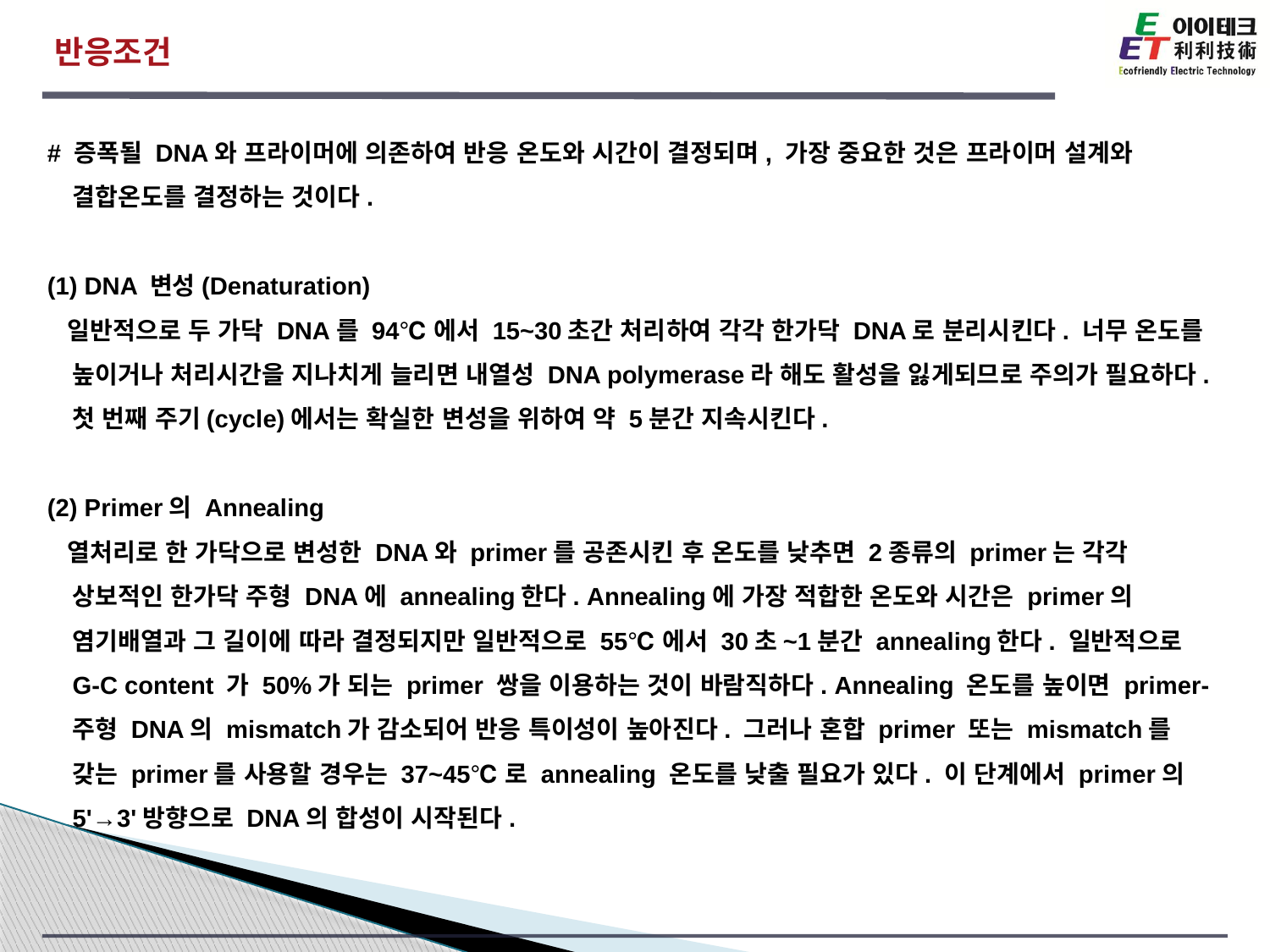

반응조건

# 증폭될 DNA와 프라이머에 의존하여 반응 온도와 시간이 결정되며, 가장 중요한 것은 프라이머 설계와 결합온도를 결정하는 것이다.

(1) DNA 변성(Denaturation)
  일반적으로 두 가닥 DNA를 94℃에서 15~30초간 처리하여 각각 한가닥 DNA로 분리시킨다. 너무 온도를 높이거나 처리시간을 지나치게 늘리면 내열성 DNA polymerase라 해도 활성을 잃게되므로 주의가 필요하다. 첫 번째 주기(cycle)에서는 확실한 변성을 위하여 약 5분간 지속시킨다.

(2) Primer의 Annealing
  열처리로 한 가닥으로 변성한 DNA와 primer를 공존시킨 후 온도를 낮추면 2종류의 primer는 각각 상보적인 한가닥 주형 DNA에 annealing한다. Annealing에 가장 적합한 온도와 시간은 primer의 염기배열과 그 길이에 따라 결정되지만 일반적으로 55℃에서 30초~1분간 annealing한다. 일반적으로 G-C content 가 50%가 되는 primer 쌍을 이용하는 것이 바람직하다. Annealing 온도를 높이면 primer-주형 DNA의 mismatch가 감소되어 반응 특이성이 높아진다. 그러나 혼합 primer 또는 mismatch를 갖는 primer를 사용할 경우는 37~45℃로 annealing 온도를 낮출 필요가 있다. 이 단계에서 primer의 5'→3'방향으로 DNA의 합성이 시작된다.